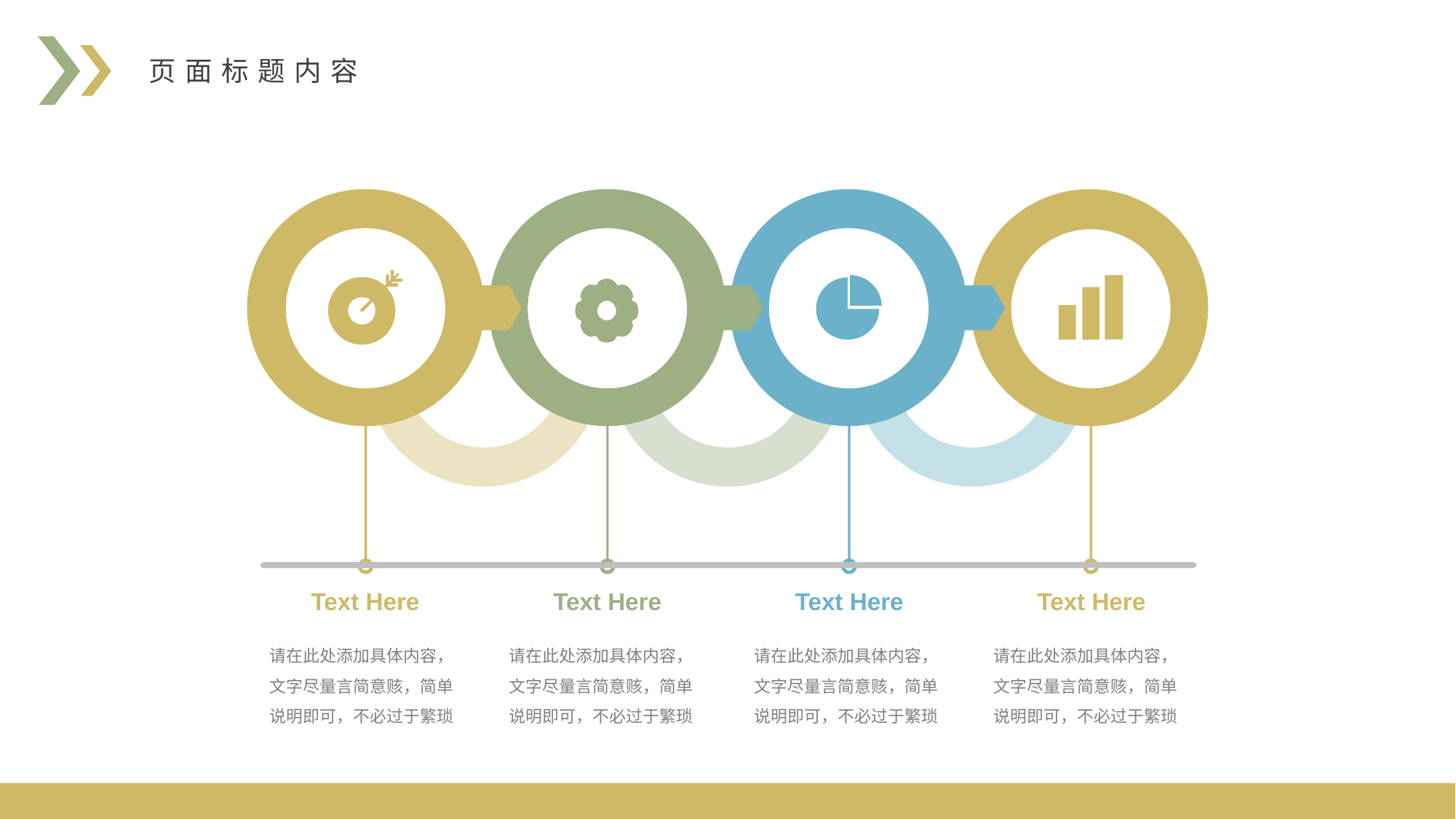

页面标题内容

Text Here
Text Here
Text Here
Text Here
请在此处添加具体内容，文字尽量言简意赅，简单说明即可，不必过于繁琐
请在此处添加具体内容，文字尽量言简意赅，简单说明即可，不必过于繁琐
请在此处添加具体内容，文字尽量言简意赅，简单说明即可，不必过于繁琐
请在此处添加具体内容，文字尽量言简意赅，简单说明即可，不必过于繁琐